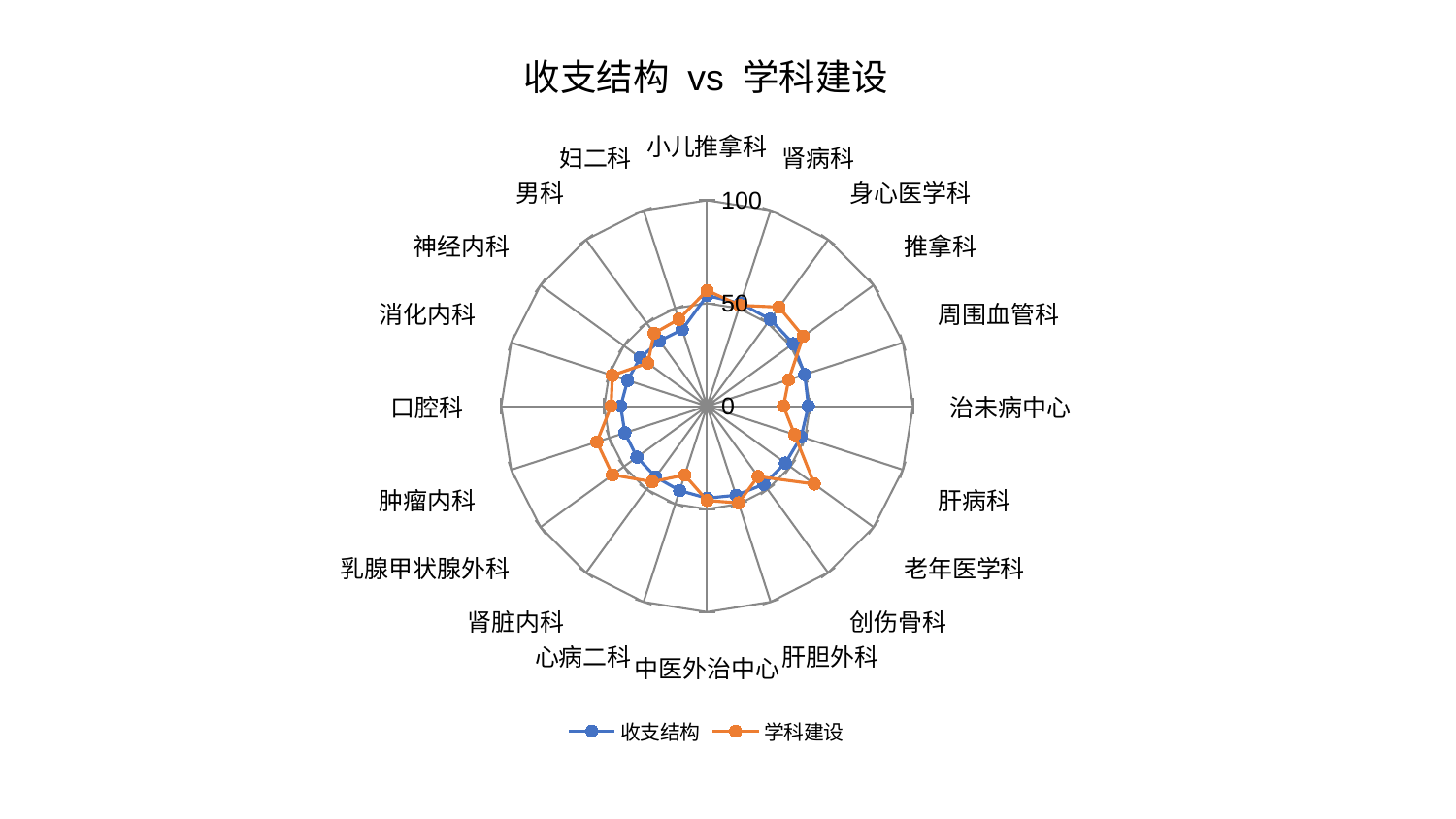

### Chart: 收支结构 vs 学科建设

| Category | 收支结构 | 学科建设 |
|---|---|---|
| 小儿推拿科 | 53.75782777954685 | 56.22944261763839 |
| 肾病科 | 52.53277941548031 | 51.544644358936004 |
| 身心医学科 | 52.20188234349794 | 59.514772385631666 |
| 推拿科 | 51.69332958361699 | 57.71848877465437 |
| 周围血管科 | 49.8436470065473 | 41.65881209974838 |
| 治未病中心 | 49.20718235873465 | 37.13264332644505 |
| 肝病科 | 48.05111930988665 | 44.71503196408128 |
| 老年医学科 | 47.028368422310585 | 64.35375072688959 |
| 创伤骨科 | 46.915693279985796 | 42.19958570138715 |
| 肝胆外科 | 45.5173097292803 | 49.399170571529744 |
| 中医外治中心 | 44.70570360209364 | 45.825599350506735 |
| 心病二科 | 43.14418569564589 | 35.15719253001939 |
| 肾脏内科 | 42.52820695464319 | 45.355083503524114 |
| 乳腺甲状腺外科 | 42.14428954757502 | 56.78144496781818 |
| 肿瘤内科 | 41.98030429329392 | 56.28815719736043 |
| 口腔科 | 41.97897768764514 | 46.62014225125526 |
| 消化内科 | 40.59479625916648 | 48.410638613002874 |
| 神经内科 | 40.12863338587701 | 35.6103709486327 |
| 男科 | 39.20425373210184 | 43.77402838646908 |
| 妇二科 | 39.15038774559415 | 44.433374986705424 |
68